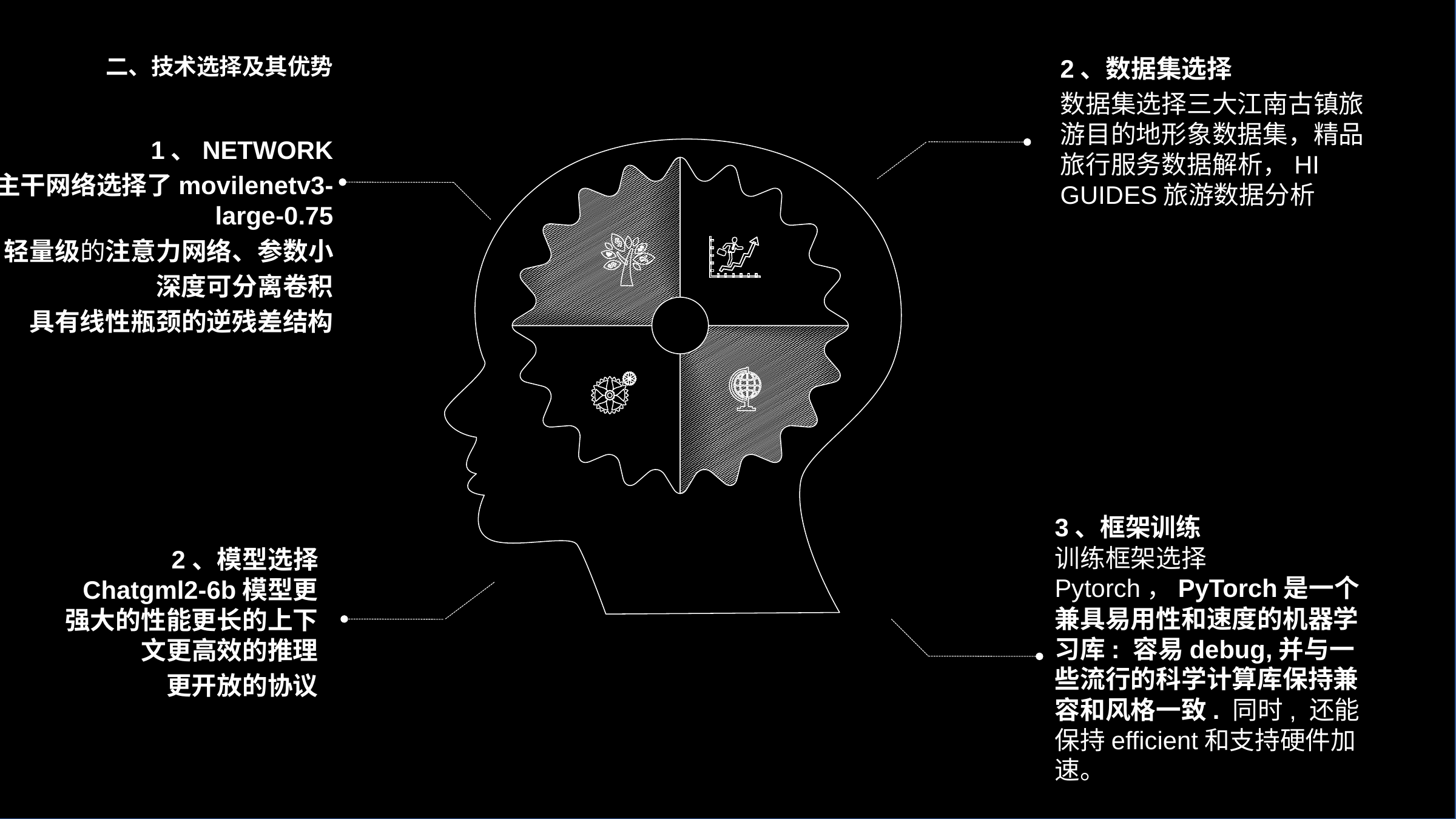

二、技术选择及其优势
2、数据集选择
数据集选择三大江南古镇旅游目的地形象数据集，精品旅行服务数据解析，HI GUIDES旅游数据分析

1、NETWORK
主干网络选择了movilenetv3-large-0.75
轻量级的注意力网络、参数小
深度可分离卷积
具有线性瓶颈的逆残差结构
3、框架训练
训练框架选择Pytorch，PyTorch是一个兼具易用性和速度的机器学习库: 容易debug,并与一些流行的科学计算库保持兼容和风格一致. 同时, 还能保持efficient和支持硬件加速。
2、模型选择
 Chatgml2-6b模型更强大的性能更长的上下文更高效的推理
更开放的协议